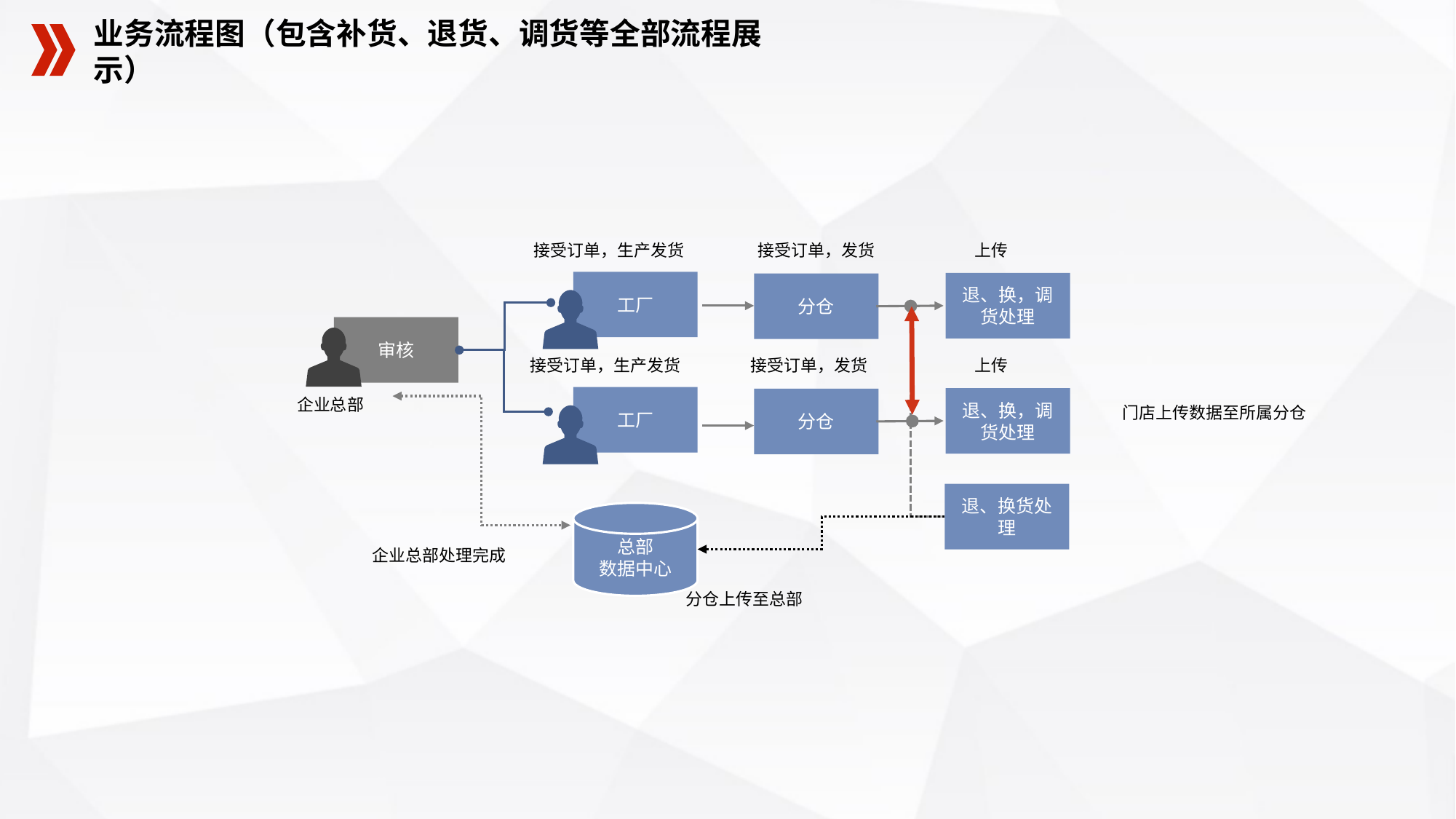

业务流程图（包含补货、退货、调货等全部流程展示）
接受订单，生产发货
接受订单，发货
上传
工厂
退、换，调货处理
分仓

审核

企业总部
上传
接受订单，生产发货
接受订单，发货
工厂
退、换，调货处理
分仓
门店上传数据至所属分仓

退、换货处理
总部
数据中心
企业总部处理完成
分仓上传至总部